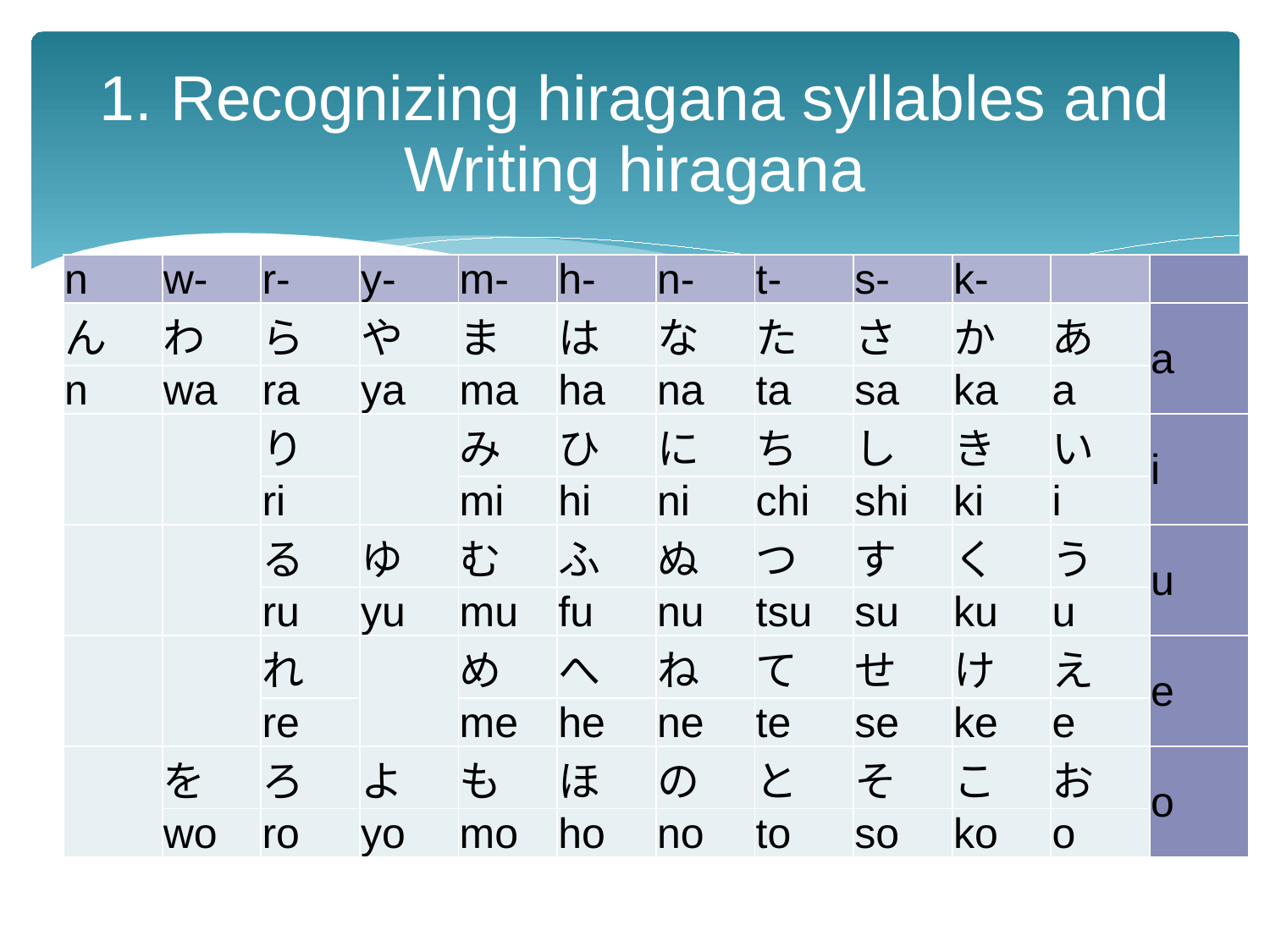

# 1. Recognizing hiragana syllables and Writing hiragana
| n | w- | r- | y- | m- | h- | n- | t- | s- | k- |  |  |
| --- | --- | --- | --- | --- | --- | --- | --- | --- | --- | --- | --- |
| ん | わ | ら | や | ま | は | な | た | さ | か | あ | a |
| n | wa | ra | ya | ma | ha | na | ta | sa | ka | a |  |
|  |  | り |  | み | ひ | に | ち | し | き | い | i |
|  |  | ri |  | mi | hi | ni | chi | shi | ki | i |  |
|  |  | る | ゆ | む | ふ | ぬ | つ | す | く | う | u |
|  |  | ru | yu | mu | fu | nu | tsu | su | ku | u |  |
|  |  | れ |  | め | へ | ね | て | せ | け | え | e |
|  |  | re |  | me | he | ne | te | se | ke | e |  |
|  | を | ろ | よ | も | ほ | の | と | そ | こ | お | o |
|  | wo | ro | yo | mo | ho | no | to | so | ko | o |  |